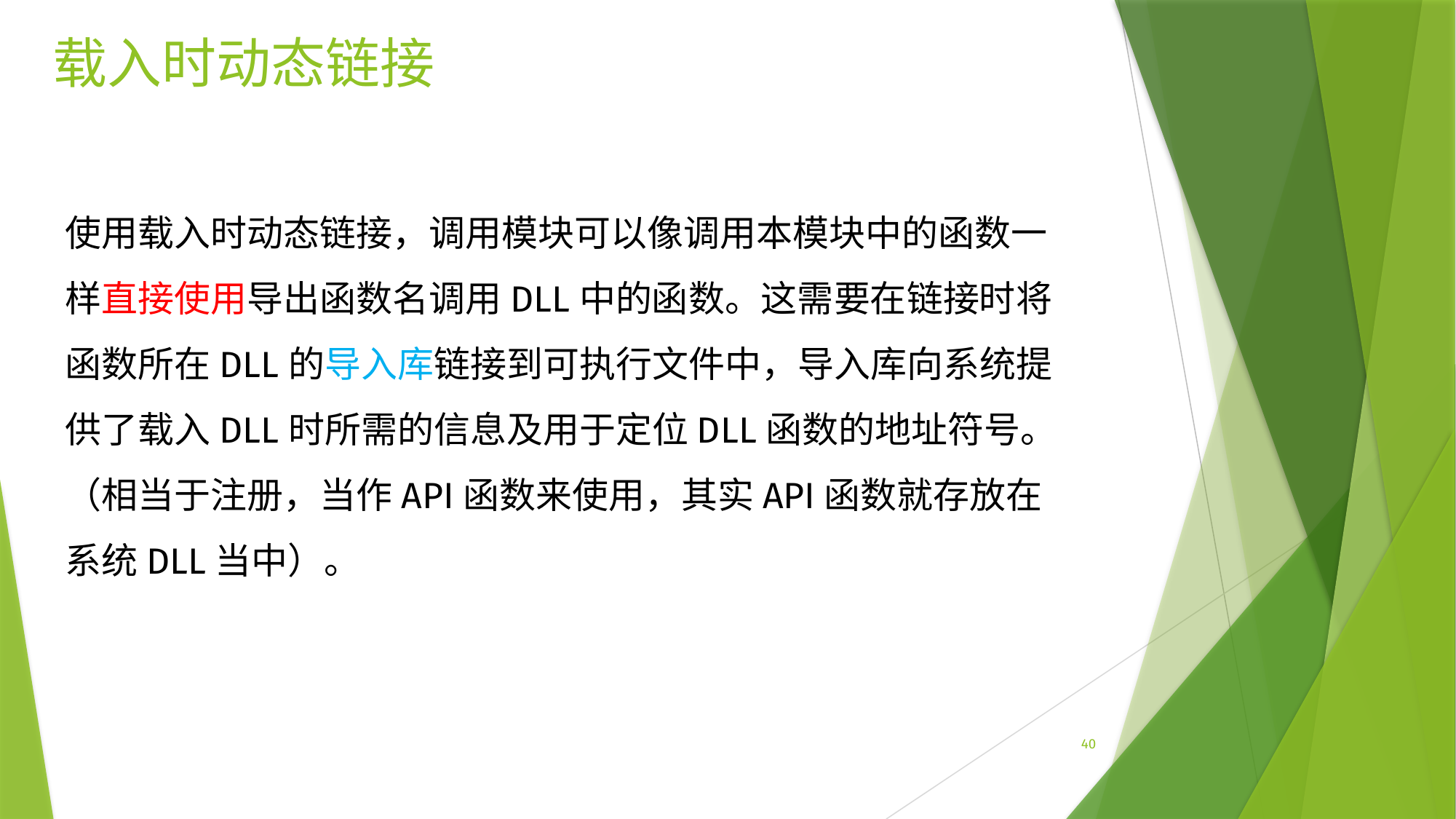

# 载入时动态链接
使用载入时动态链接，调用模块可以像调用本模块中的函数一样直接使用导出函数名调用DLL中的函数。这需要在链接时将函数所在DLL的导入库链接到可执行文件中，导入库向系统提供了载入DLL时所需的信息及用于定位DLL函数的地址符号。（相当于注册，当作API函数来使用，其实API函数就存放在系统DLL当中）。
40